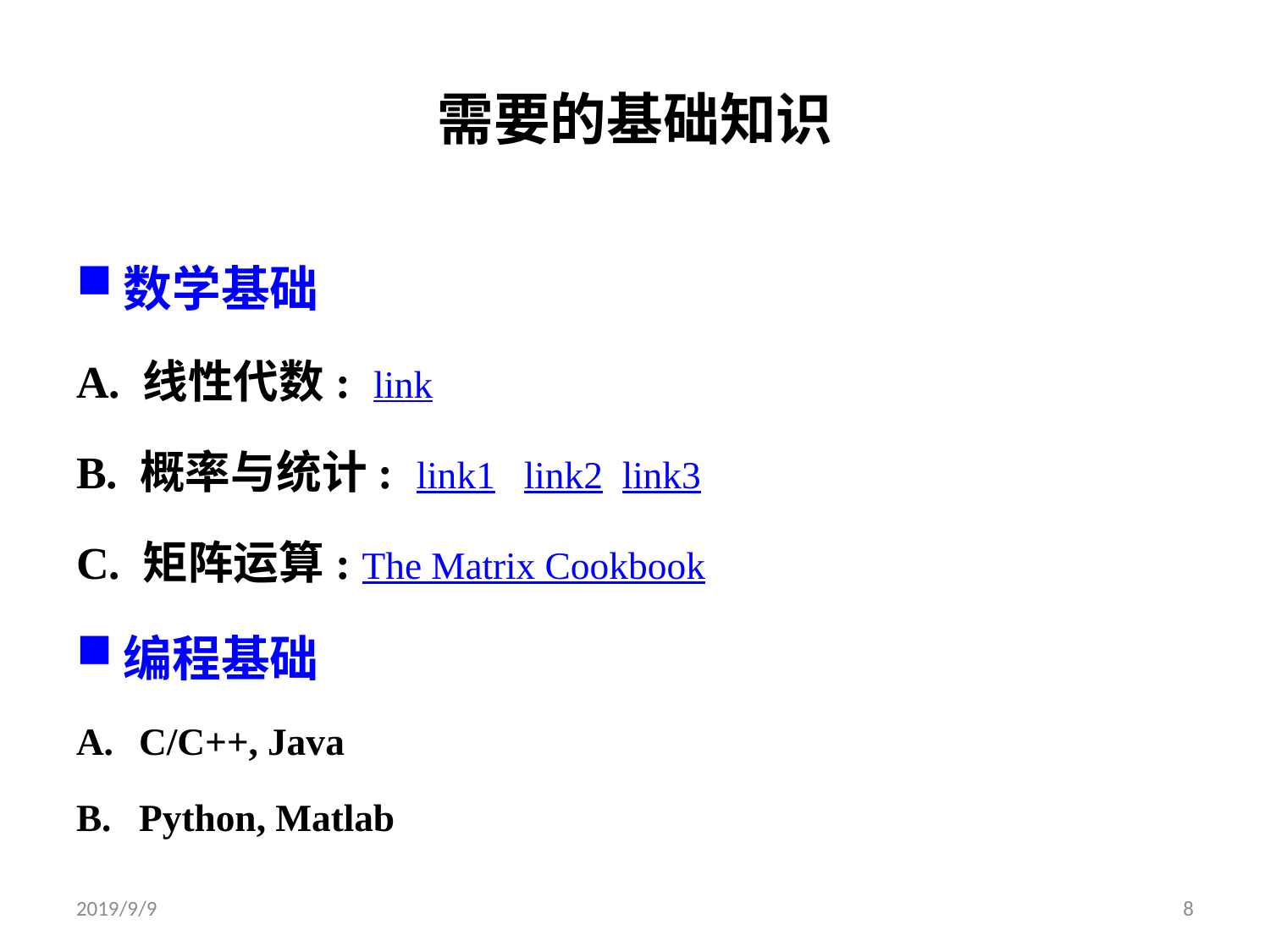

# 需要的基础知识
数学基础
A. 线性代数:  link
B. 概率与统计:  link1   link2  link3
C. 矩阵运算: The Matrix Cookbook
编程基础
C/C++, Java
Python, Matlab

2019/9/9
8